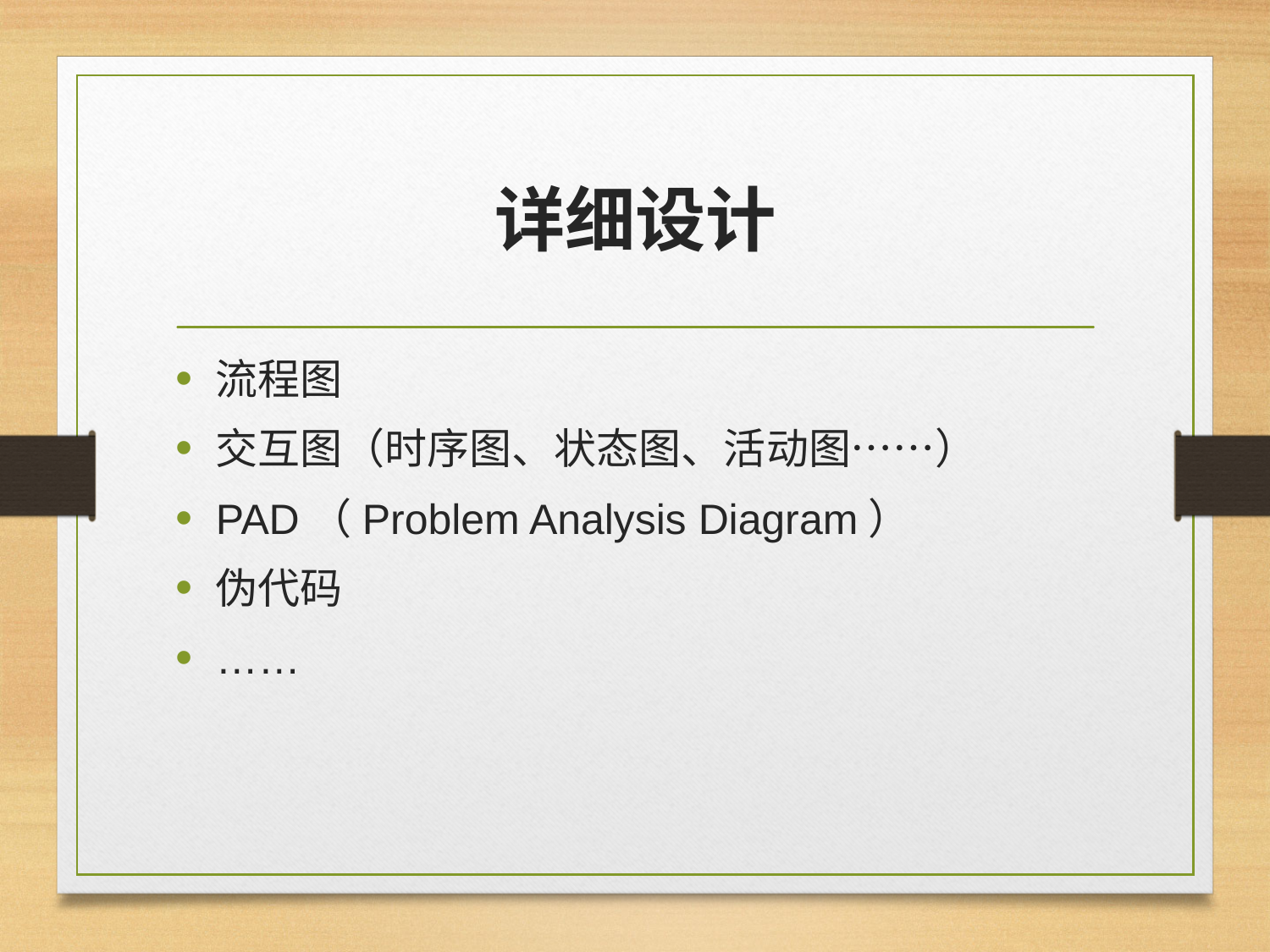

# 详细设计
流程图
交互图（时序图、状态图、活动图……）
PAD（Problem Analysis Diagram）
伪代码
……